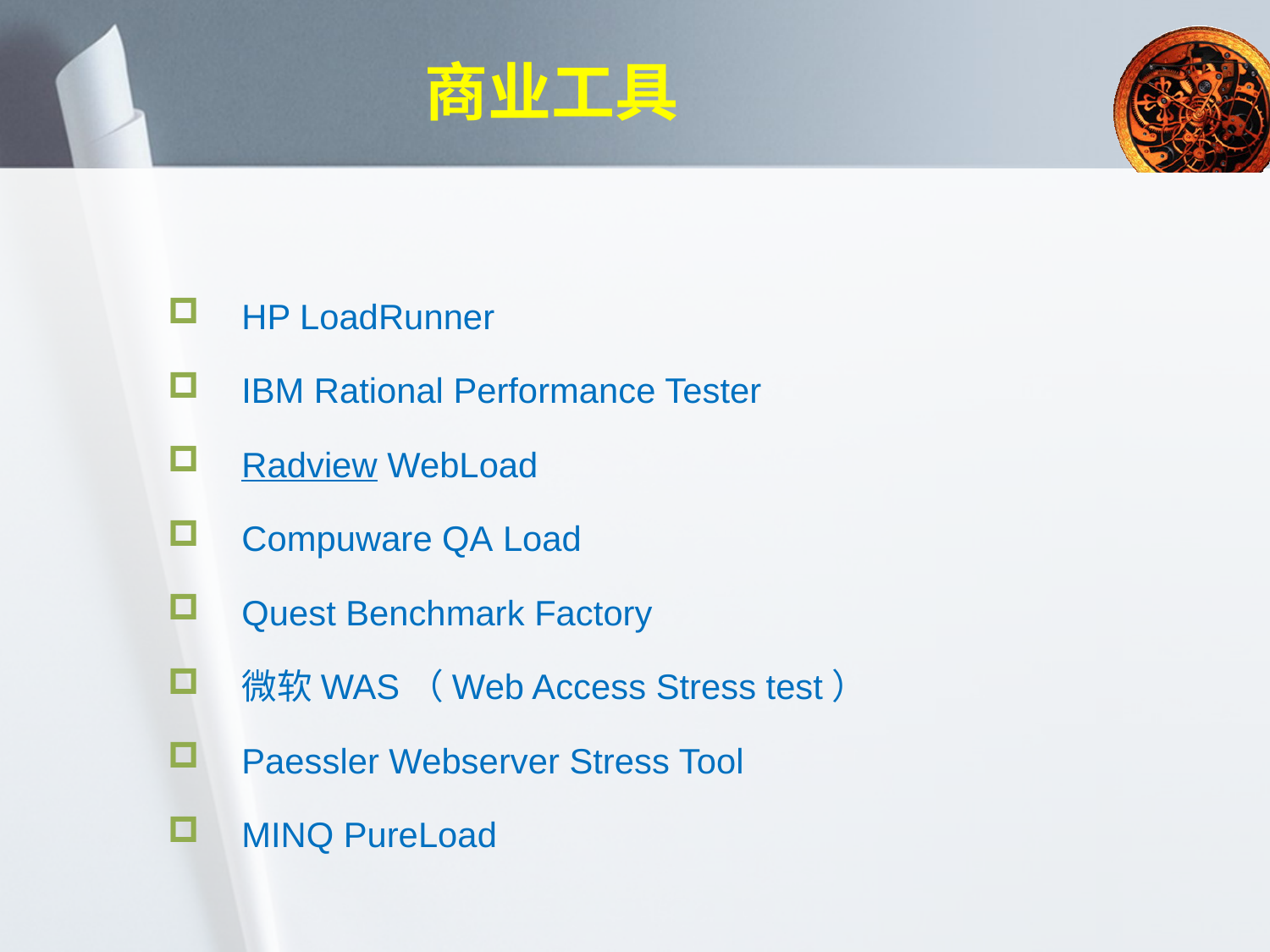

# 商业工具
HP LoadRunner
IBM Rational Performance Tester
Radview WebLoad
Compuware QA Load
Quest Benchmark Factory
微软WAS（Web Access Stress test）
Paessler Webserver Stress Tool
MINQ PureLoad